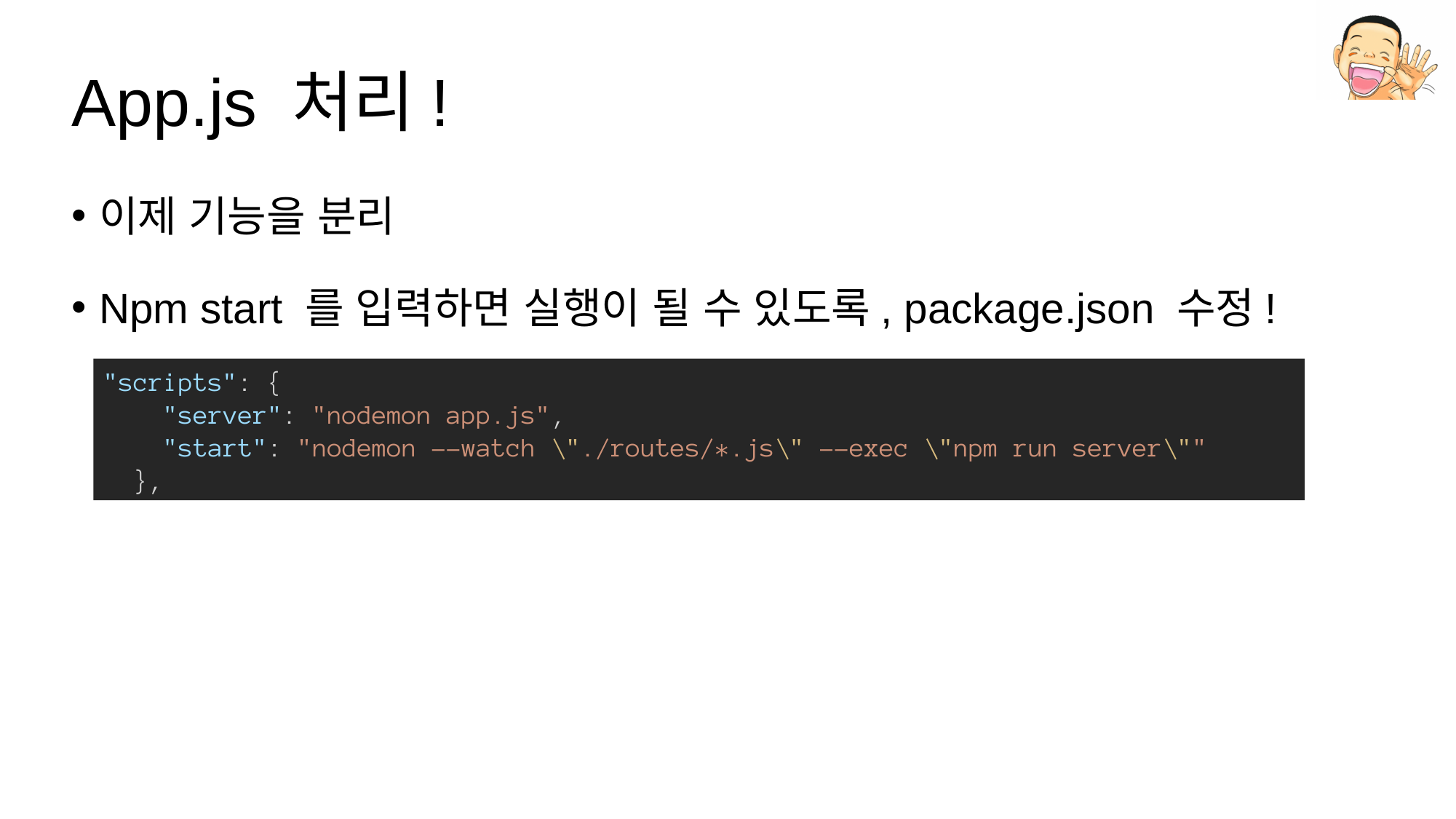

# App.js 처리!
이제 기능을 분리
Npm start 를 입력하면 실행이 될 수 있도록, package.json 수정!
"scripts": {
    "server": "nodemon app.js",
    "start": "nodemon --watch \"./routes/*.js\" --exec \"npm run server\""
  },